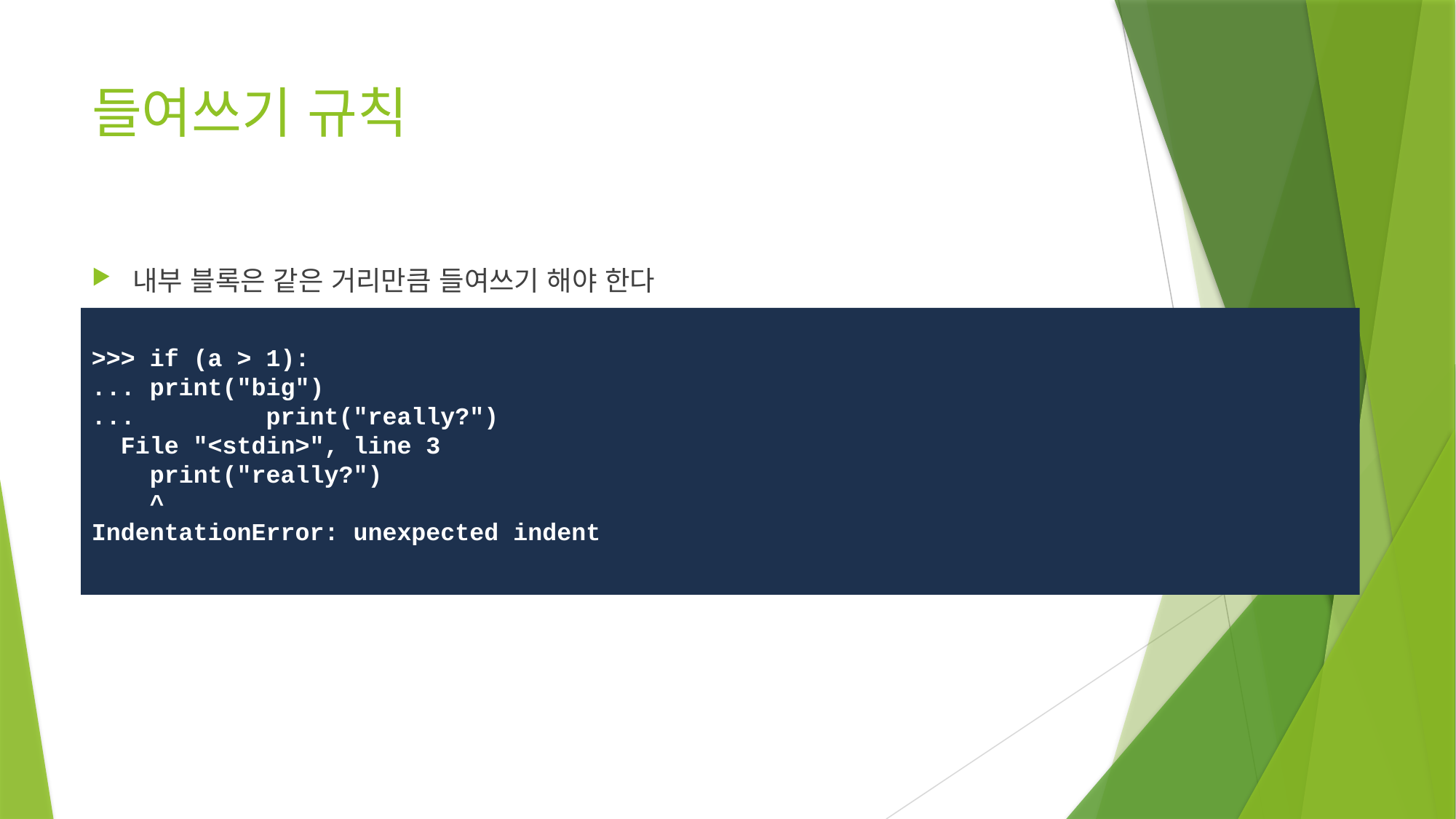

# 들여쓰기 규칙
내부 블록은 같은 거리만큼 들여쓰기 해야 한다

>>> if (a > 1):
... print("big")
...         print("really?")
  File "<stdin>", line 3
    print("really?")
    ^
IndentationError: unexpected indent